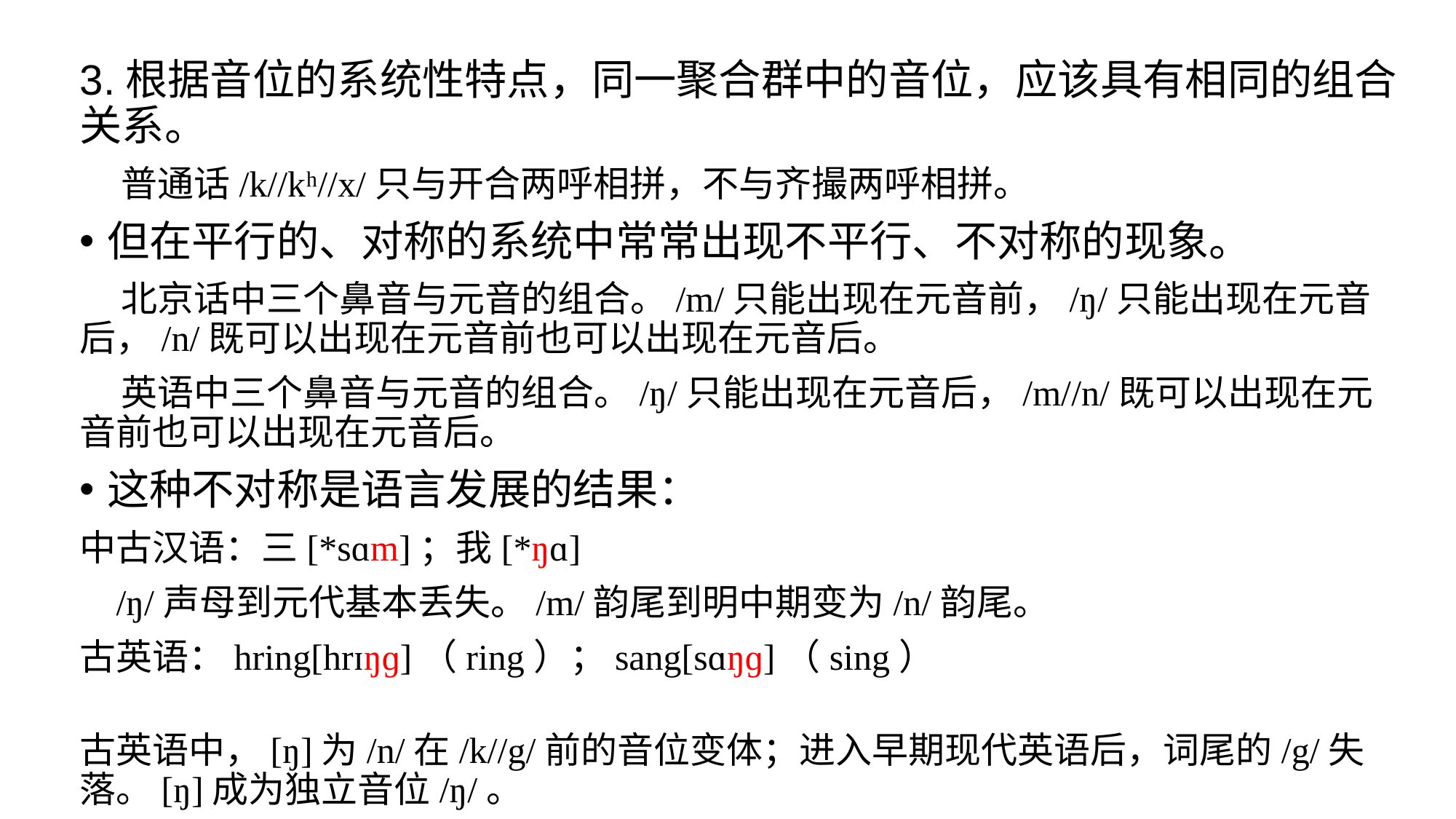

3.根据音位的系统性特点，同一聚合群中的音位，应该具有相同的组合关系。
    普通话/k//kʰ//x/只与开合两呼相拼，不与齐撮两呼相拼。
但在平行的、对称的系统中常常出现不平行、不对称的现象。
    北京话中三个鼻音与元音的组合。/m/只能出现在元音前，/ŋ/只能出现在元音后，/n/既可以出现在元音前也可以出现在元音后。
    英语中三个鼻音与元音的组合。/ŋ/只能出现在元音后，/m//n/既可以出现在元音前也可以出现在元音后。
这种不对称是语言发展的结果：
中古汉语：三[*sɑm]；我[*ŋɑ]
    /ŋ/声母到元代基本丢失。/m/韵尾到明中期变为/n/韵尾。
古英语：hring[hrɪŋɡ]（ring）；sang[sɑŋɡ]（sing）
    古英语中，[ŋ]为/n/在/k//g/前的音位变体；进入早期现代英语后，词尾的/g/失落。[ŋ]成为独立音位/ŋ/。